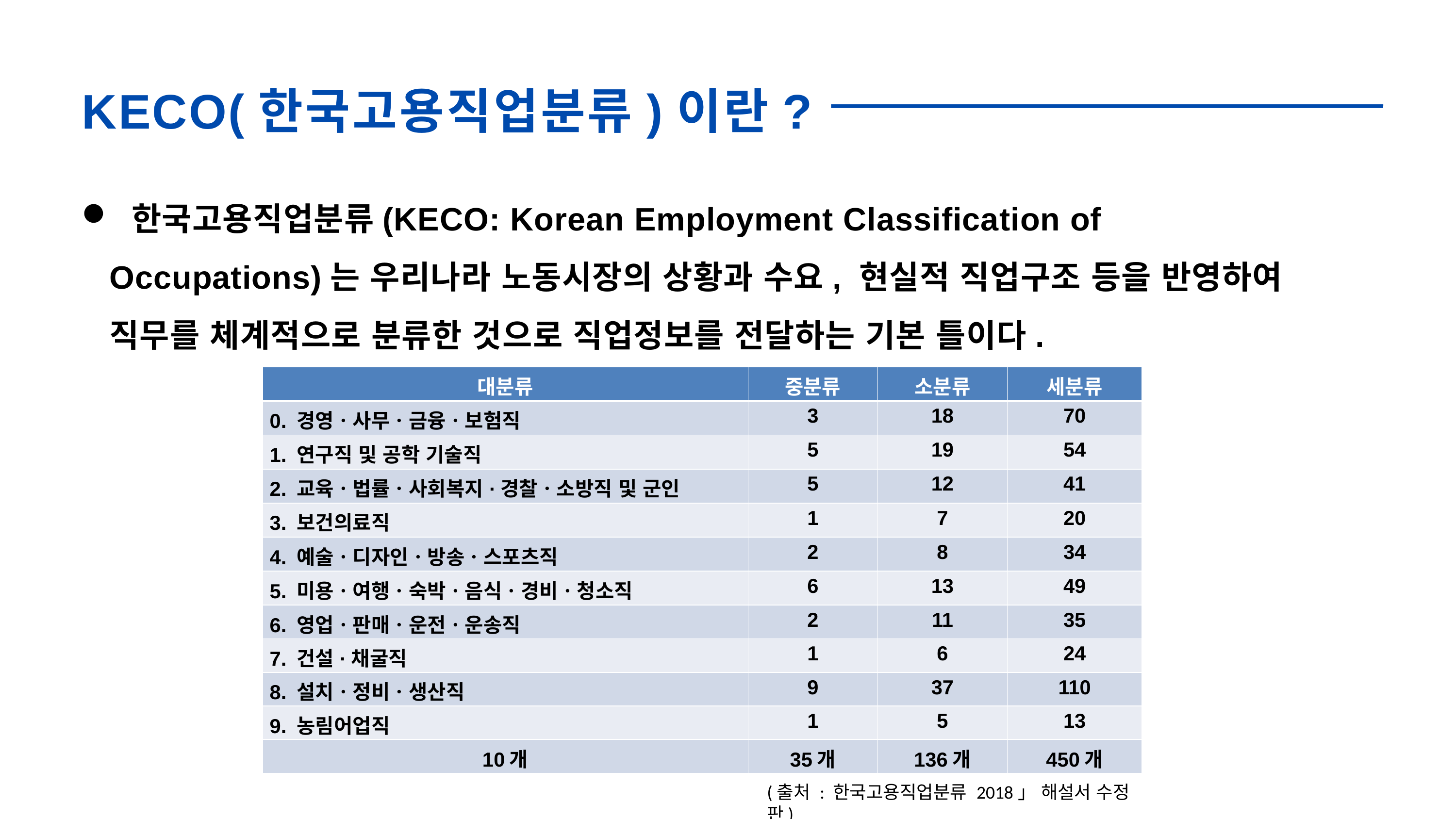

KECO(한국고용직업분류)이란?

 한국고용직업분류(KECO: Korean Employment Classification of Occupations)는 우리나라 노동시장의 상황과 수요, 현실적 직업구조 등을 반영하여 직무를 체계적으로 분류한 것으로 직업정보를 전달하는 기본 틀이다.
| 대분류 | 중분류 | 소분류 | 세분류 |
| --- | --- | --- | --- |
| 0. 경영ㆍ사무ㆍ금융ㆍ보험직 | 3 | 18 | 70 |
| 1. 연구직 및 공학 기술직 | 5 | 19 | 54 |
| 2. 교육ㆍ법률ㆍ사회복지·경찰ㆍ소방직 및 군인 | 5 | 12 | 41 |
| 3. 보건의료직 | 1 | 7 | 20 |
| 4. 예술ㆍ디자인ㆍ방송ㆍ스포츠직 | 2 | 8 | 34 |
| 5. 미용ㆍ여행ㆍ숙박ㆍ음식ㆍ경비ㆍ청소직 | 6 | 13 | 49 |
| 6. 영업ㆍ판매ㆍ운전ㆍ운송직 | 2 | 11 | 35 |
| 7. 건설·채굴직 | 1 | 6 | 24 |
| 8. 설치ㆍ정비ㆍ생산직 | 9 | 37 | 110 |
| 9. 농림어업직 | 1 | 5 | 13 |
| 10개 | 35개 | 136개 | 450개 |
(출처 : 한국고용직업분류 2018」 해설서 수정판)